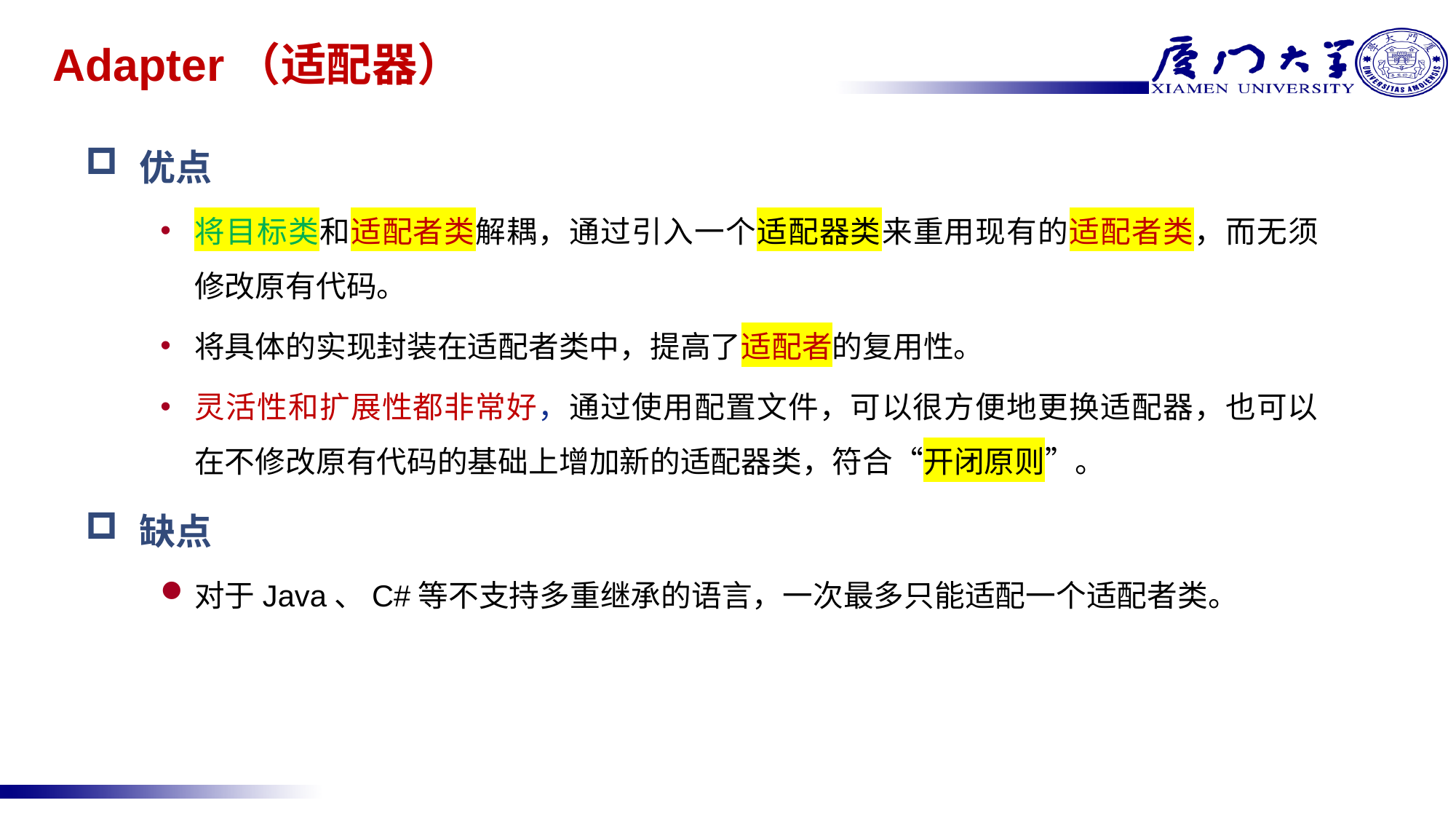

# Adapter（适配器）
优点
将目标类和适配者类解耦，通过引入一个适配器类来重用现有的适配者类，而无须修改原有代码。
将具体的实现封装在适配者类中，提高了适配者的复用性。
灵活性和扩展性都非常好，通过使用配置文件，可以很方便地更换适配器，也可以在不修改原有代码的基础上增加新的适配器类，符合“开闭原则”。
缺点
对于Java、C#等不支持多重继承的语言，一次最多只能适配一个适配者类。